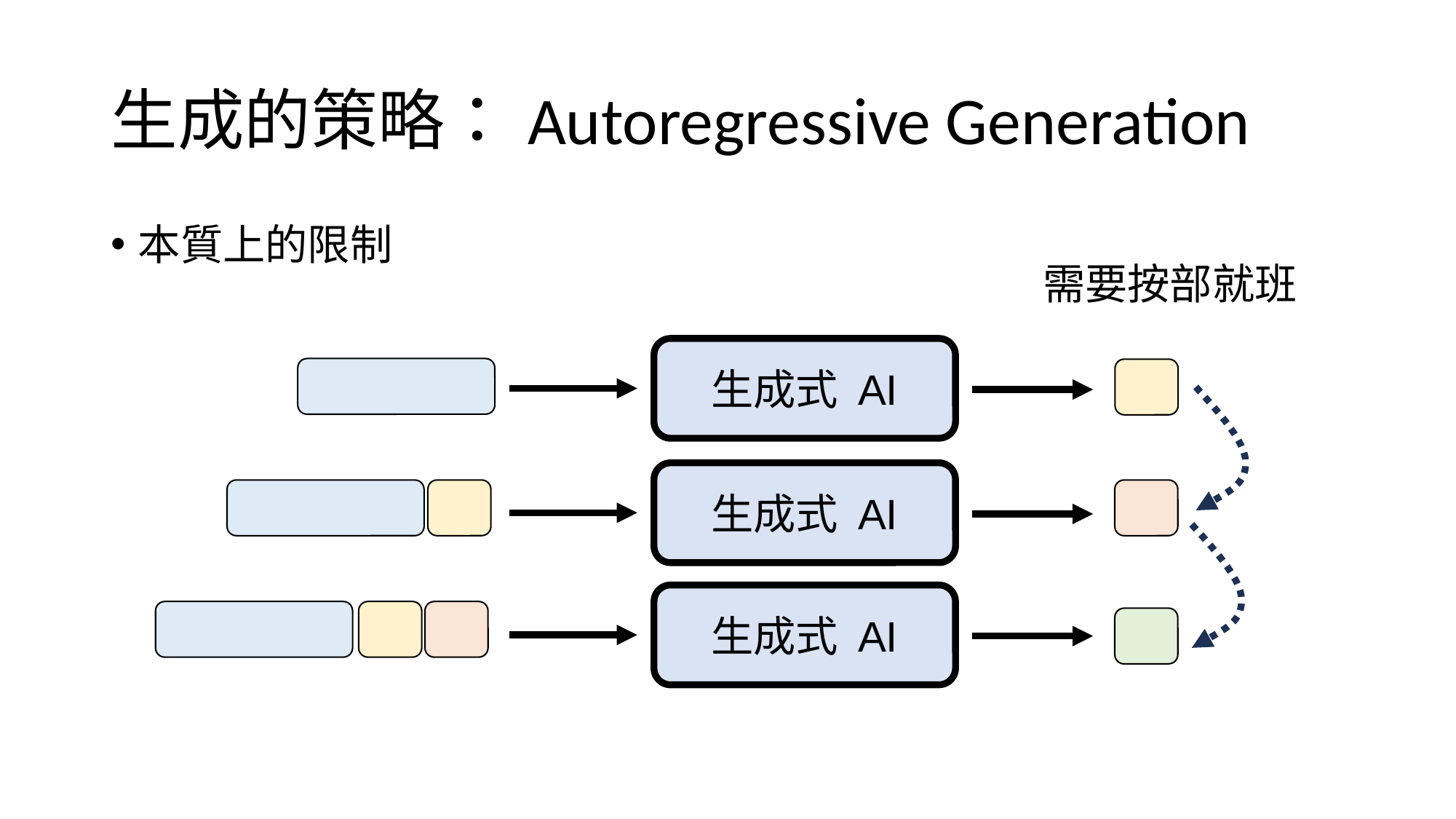

# 生成的策略：Autoregressive Generation
本質上的限制
需要按部就班
生成式 AI

生成式 AI

生成式 AI